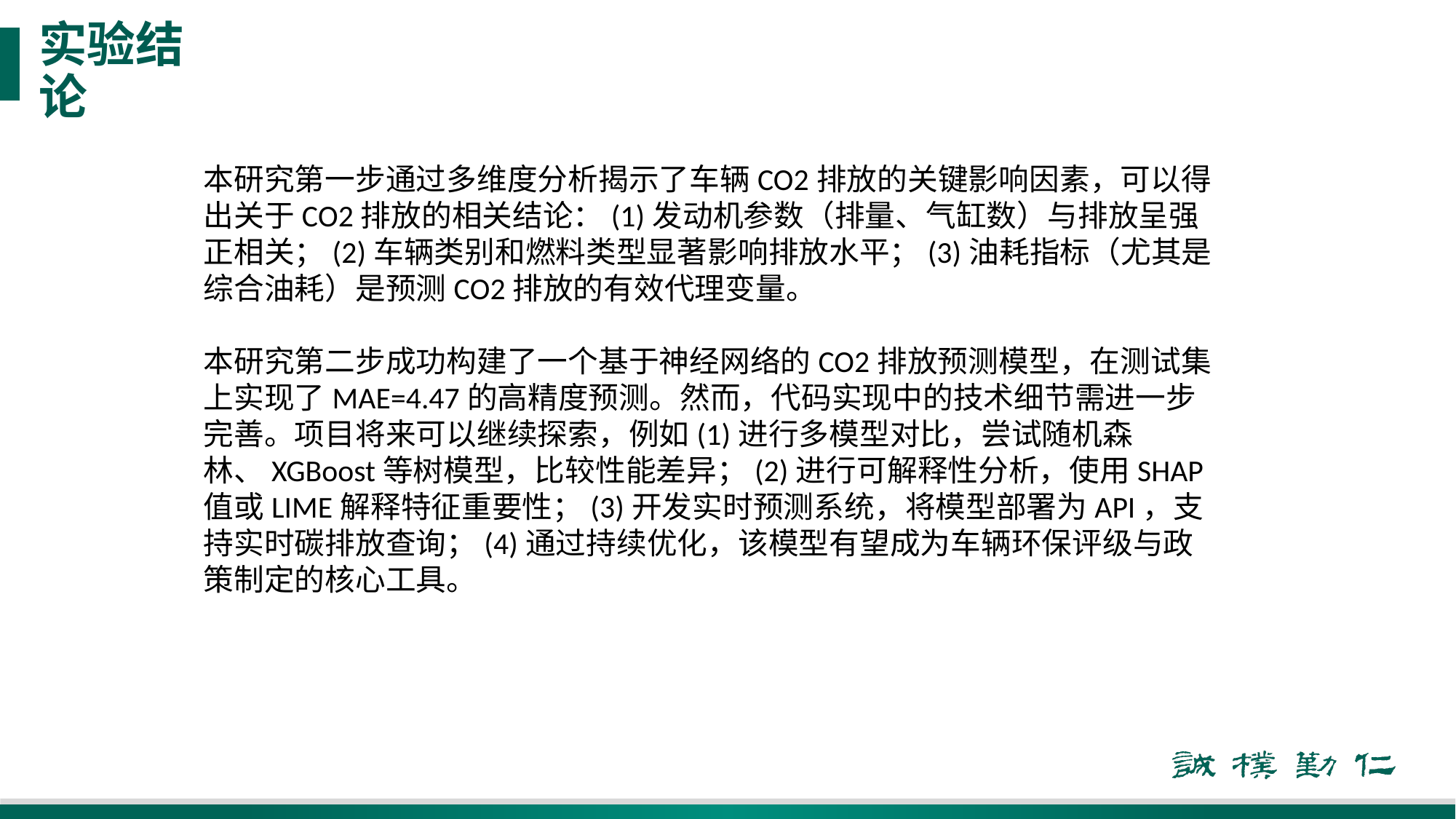

# 实验结论
本研究第一步通过多维度分析揭示了车辆CO2排放的关键影响因素，可以得出关于CO2排放的相关结论：(1)发动机参数（排量、气缸数）与排放呈强正相关；(2)车辆类别和燃料类型显著影响排放水平；(3)油耗指标（尤其是综合油耗）是预测CO2排放的有效代理变量。

本研究第二步成功构建了一个基于神经网络的CO2排放预测模型，在测试集上实现了MAE=4.47的高精度预测。然而，代码实现中的技术细节需进一步完善。项目将来可以继续探索，例如(1)进行多模型对比，尝试随机森林、XGBoost等树模型，比较性能差异；(2)进行可解释性分析，使用SHAP值或LIME解释特征重要性；(3)开发实时预测系统，将模型部署为API，支持实时碳排放查询；(4)通过持续优化，该模型有望成为车辆环保评级与政策制定的核心工具。